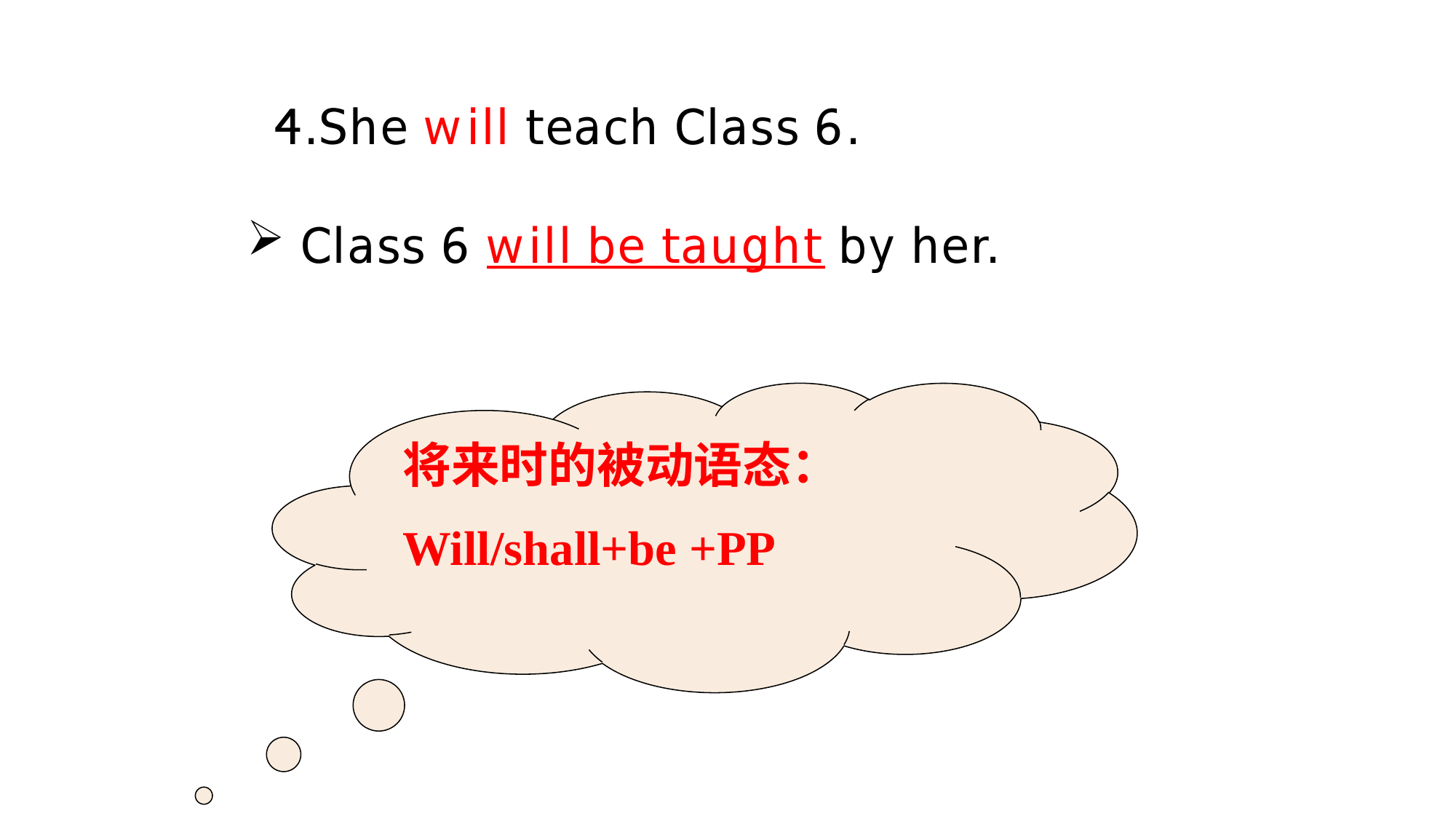

4.She will teach Class 6.
Class 6 will be taught by her.
将来时的被动语态：
Will/shall+be +PP